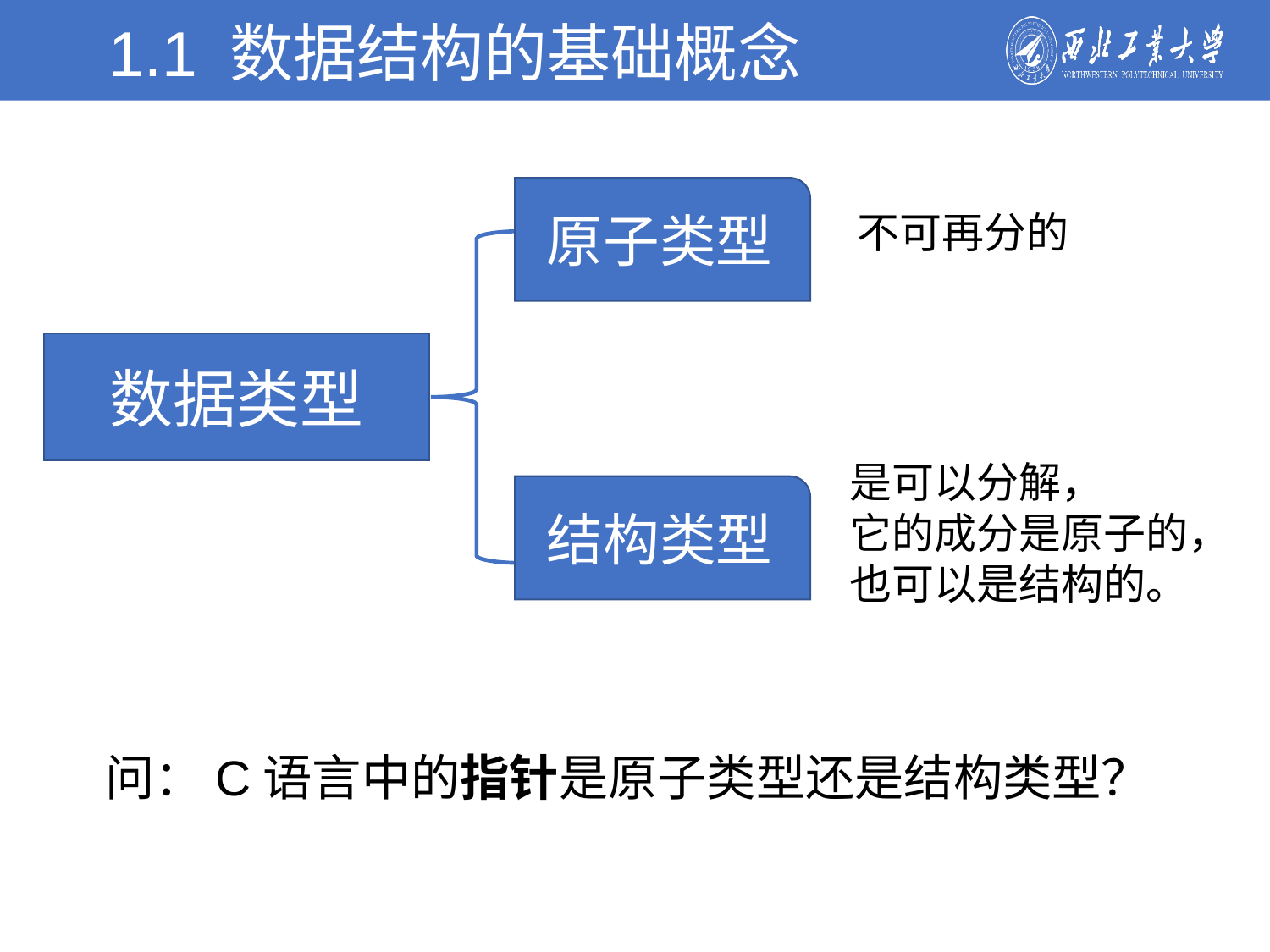

1.1 数据结构的基础概念
学校简介
原子类型
不可再分的

数据类型
是可以分解，
它的成分是原子的，
也可以是结构的。
结构类型
问：C语言中的指针是原子类型还是结构类型？
13